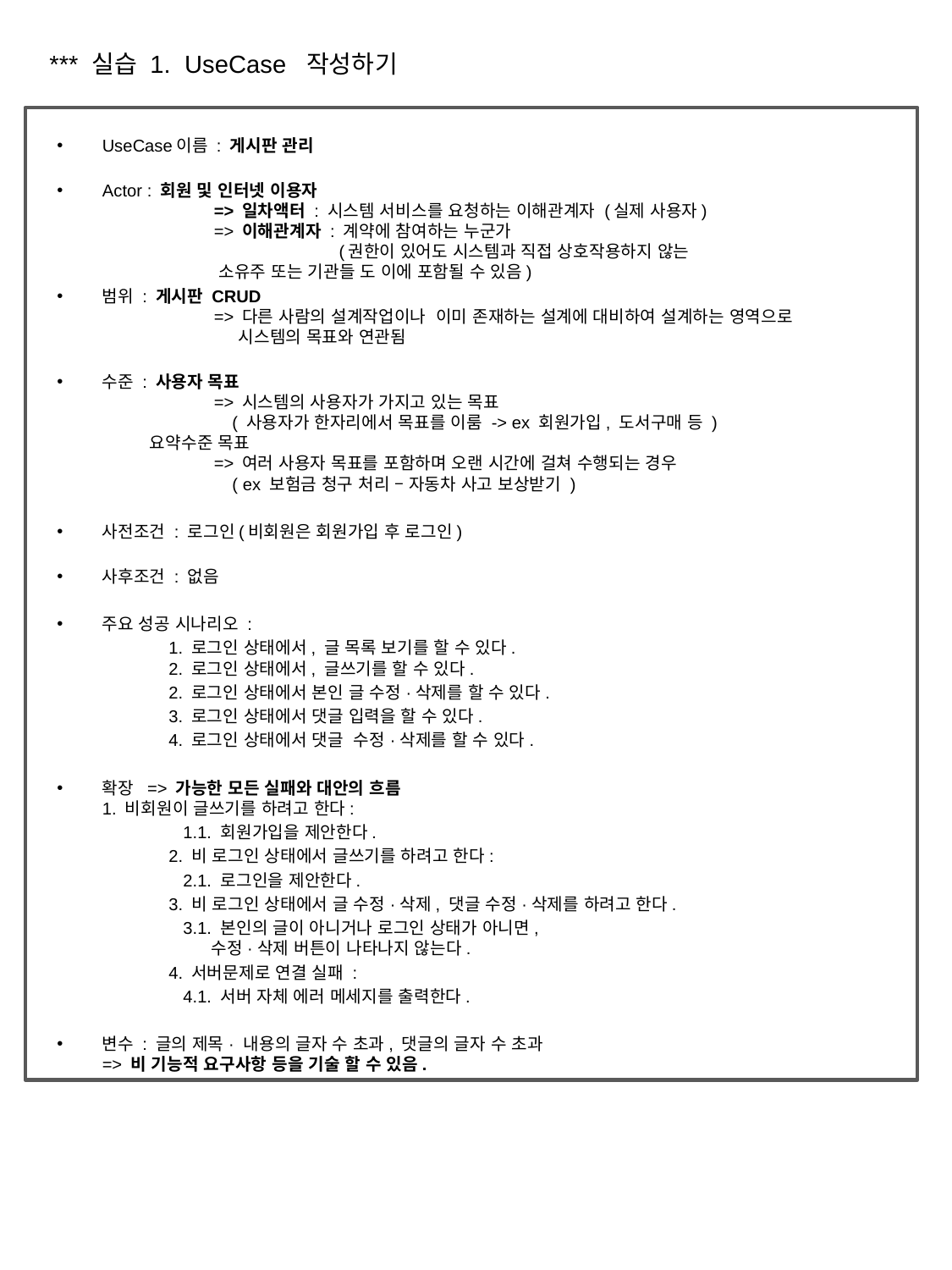

*** 실습 1.  UseCase  작성하기

UseCase이름 : 게시판 관리
Actor : 회원 및 인터넷 이용자
	=> 일차액터 : 시스템 서비스를 요청하는 이해관계자 (실제 사용자)
	=> 이해관계자 : 계약에 참여하는 누군가
	     	  (권한이 있어도 시스템과 직접 상호작용하지 않는
		 소유주 또는 기관들 도 이에 포함될 수 있음)
범위 : 게시판 CRUD
	=> 다른 사람의 설계작업이나  이미 존재하는 설계에 대비하여 설계하는 영역으로
	     시스템의 목표와 연관됨
수준 : 사용자 목표
	=> 시스템의 사용자가 가지고 있는 목표
	   ( 사용자가 한자리에서 목표를 이룸 -> ex 회원가입, 도서구매 등 )
         요약수준 목표
	=> 여러 사용자 목표를 포함하며 오랜 시간에 걸쳐 수행되는 경우
	   ( ex 보험금 청구 처리 – 자동차 사고 보상받기 )

사전조건 : 로그인(비회원은 회원가입 후 로그인)
사후조건 : 없음

주요 성공 시나리오 :
	1. 로그인 상태에서, 글 목록 보기를 할 수 있다.
	2. 로그인 상태에서, 글쓰기를 할 수 있다.
	2. 로그인 상태에서 본인 글 수정 ∙ 삭제를 할 수 있다.
	3. 로그인 상태에서 댓글 입력을 할 수 있다.
	4. 로그인 상태에서 댓글  수정 ∙ 삭제를 할 수 있다.

확장  => 가능한 모든 실패와 대안의 흐름
	1. 비회원이 글쓰기를 하려고 한다:
	   1.1. 회원가입을 제안한다.
	2. 비 로그인 상태에서 글쓰기를 하려고 한다:
	   2.1. 로그인을 제안한다.
	3. 비 로그인 상태에서 글 수정 ∙ 삭제, 댓글 수정 ∙ 삭제를 하려고 한다.
	   3.1. 본인의 글이 아니거나 로그인 상태가 아니면,
	        수정 ∙ 삭제 버튼이 나타나지 않는다.
	4. 서버문제로 연결 실패 :
	   4.1. 서버 자체 에러 메세지를 출력한다.

변수 : 글의 제목 ∙  내용의 글자 수 초과, 댓글의 글자 수 초과
	=> 비 기능적 요구사항 등을 기술 할 수 있음.